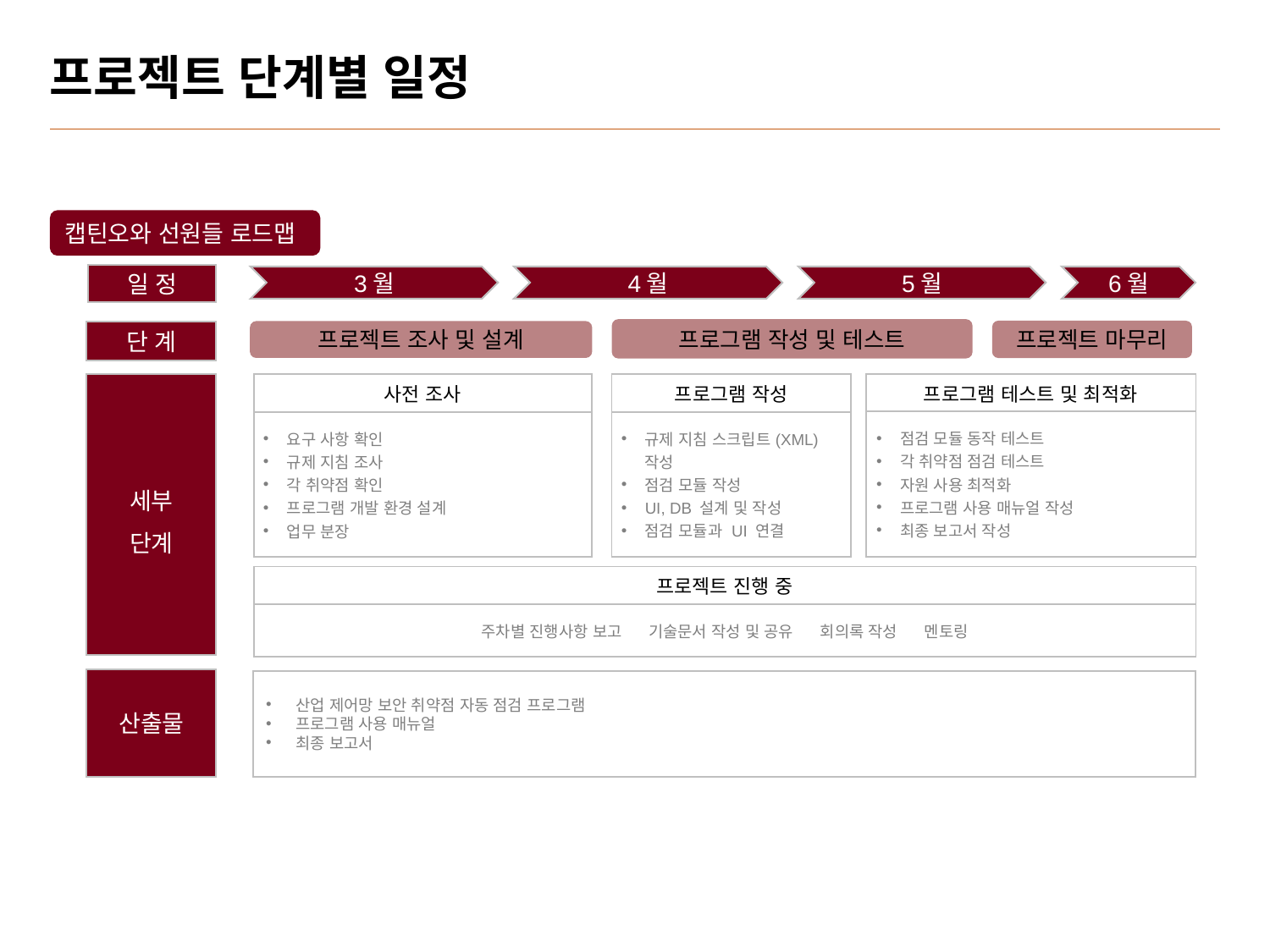

# 프로젝트 단계별 일정

캡틴오와 선원들 로드맵
일 정
단 계
세부
단계
산출물
3월
4월
5월
6월
프로그램 작성 및 테스트
프로젝트 마무리
프로젝트 조사 및 설계
| 프로그램 작성 |
| --- |
| 규제 지침 스크립트(XML) 작성 점검 모듈 작성 UI, DB 설계 및 작성 점검 모듈과 UI 연결 |
| 프로그램 테스트 및 최적화 |
| --- |
| 점검 모듈 동작 테스트 각 취약점 점검 테스트 자원 사용 최적화 프로그램 사용 매뉴얼 작성 최종 보고서 작성 |
| 사전 조사 |
| --- |
| 요구 사항 확인 규제 지침 조사 각 취약점 확인 프로그램 개발 환경 설계 업무 분장 |
| 프로젝트 진행 중 |
| --- |
| 주차별 진행사항 보고 기술문서 작성 및 공유 회의록 작성 멘토링 |
산업 제어망 보안 취약점 자동 점검 프로그램
프로그램 사용 매뉴얼
최종 보고서